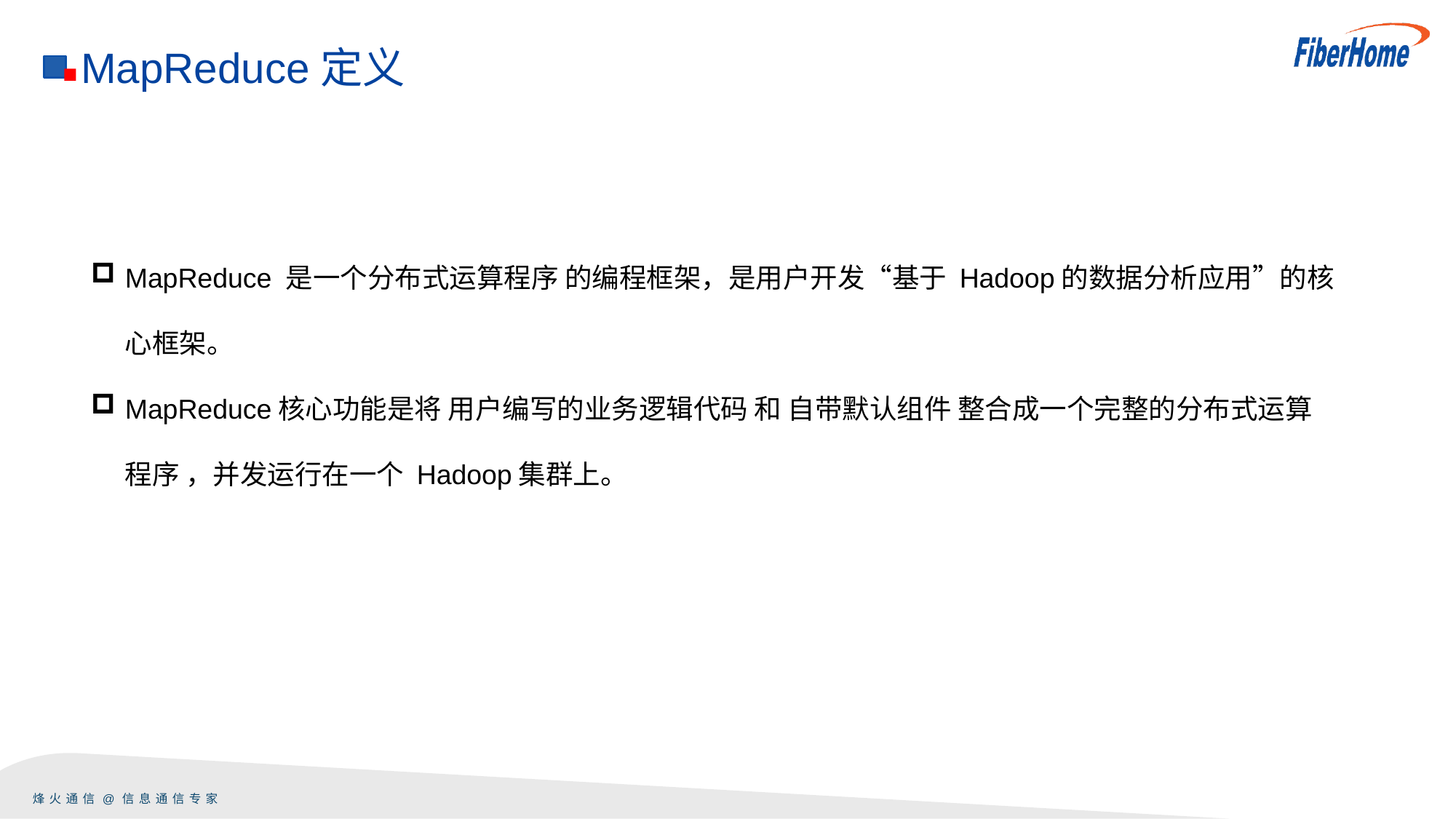

MapReduce定义
MapReduce 是一个分布式运算程序 的编程框架，是用户开发“基于 Hadoop的数据分析应用”的核心框架。
MapReduce核心功能是将 用户编写的业务逻辑代码 和 自带默认组件 整合成一个完整的分布式运算程序 ，并发运行在一个 Hadoop集群上。